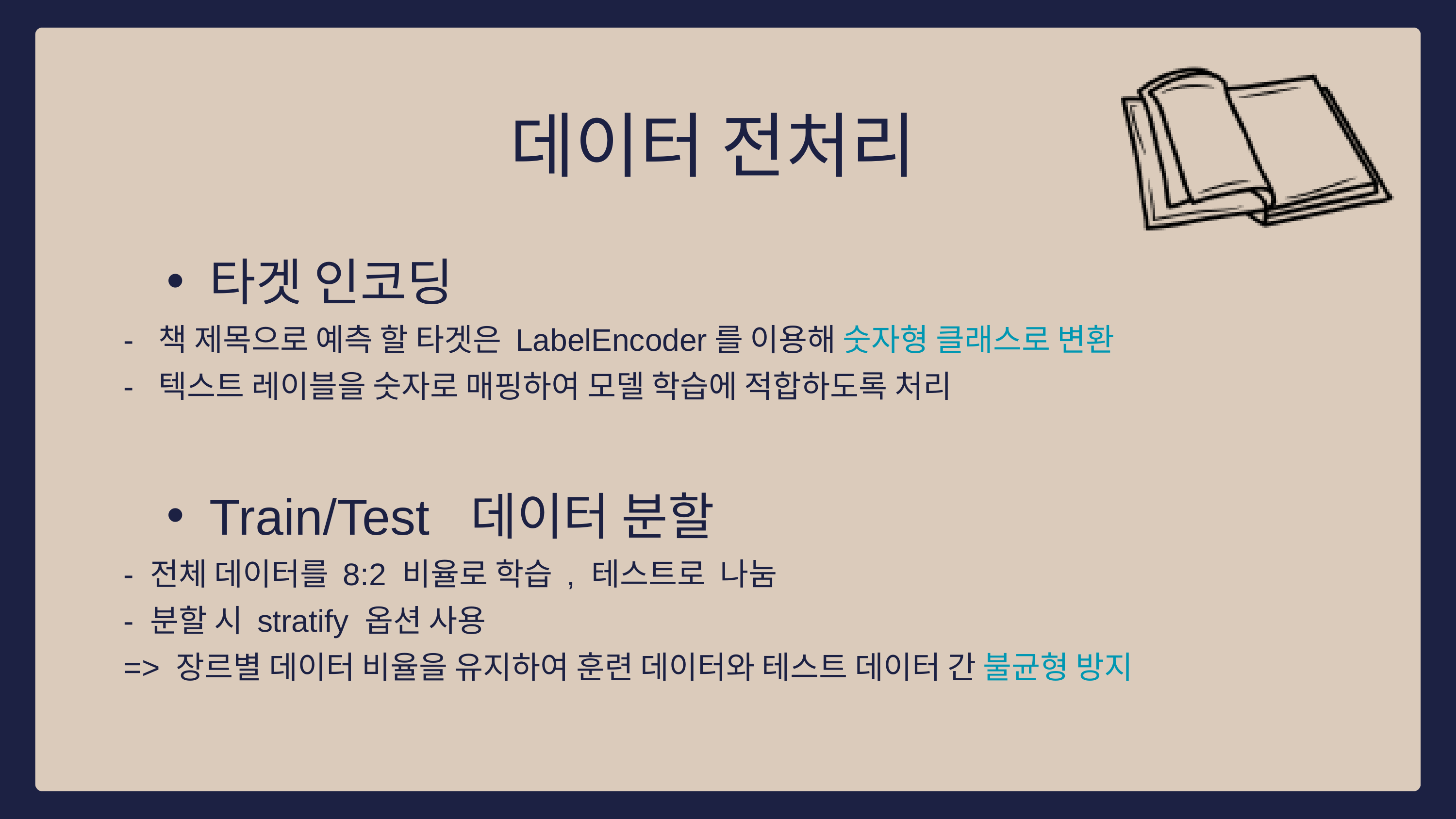

데이터 전처리
타겟 인코딩
-  책 제목으로 예측 할 타겟은 LabelEncoder를 이용해 숫자형 클래스로 변환
-  텍스트 레이블을 숫자로 매핑하여 모델 학습에 적합하도록 처리

Train/Test  데이터 분할
- 전체 데이터를 8:2 비율로 학습 , 테스트로  나눔
- 분할 시 stratify 옵션 사용
=> 장르별 데이터 비율을 유지하여 훈련 데이터와 테스트 데이터 간 불균형 방지